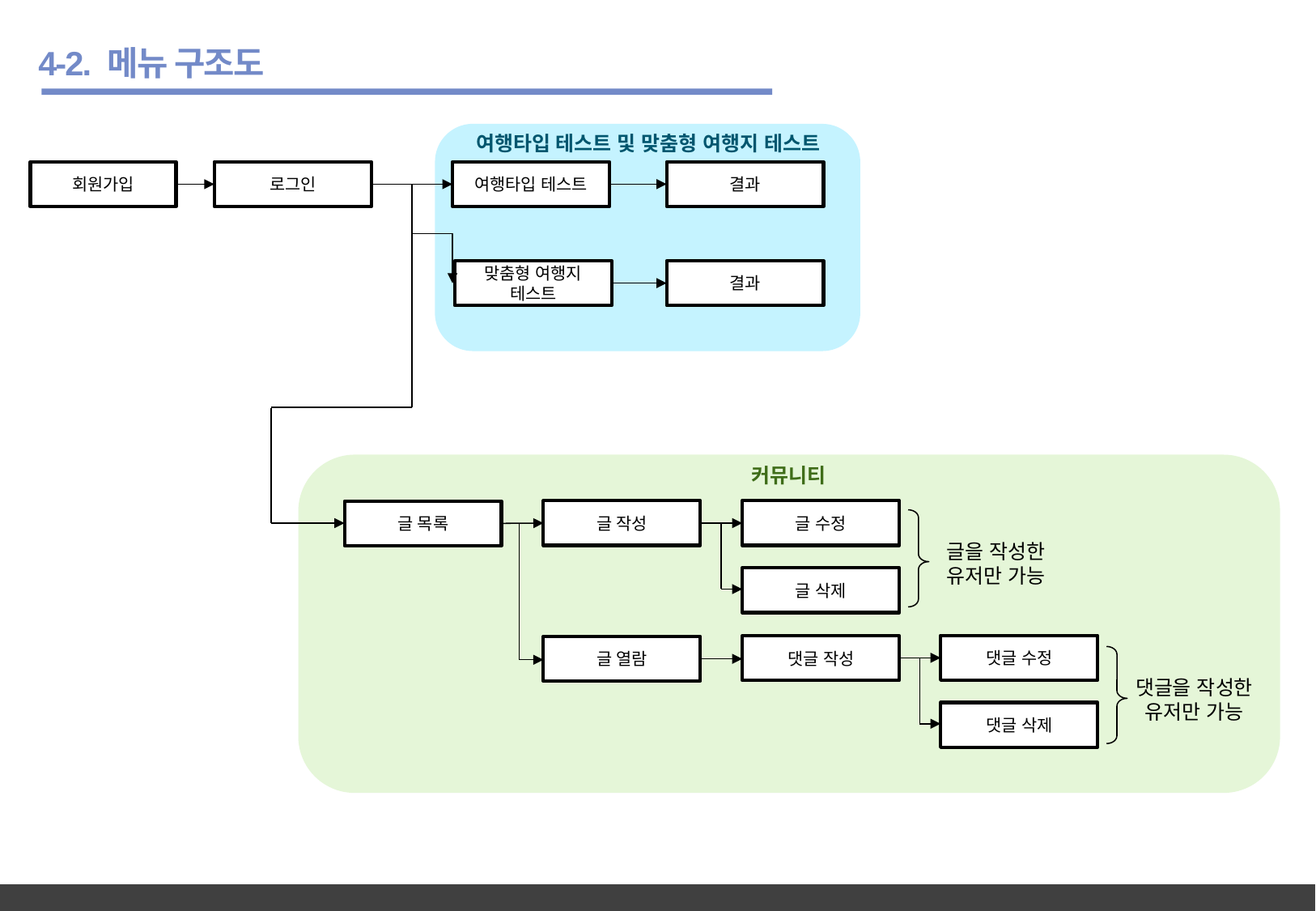

4-2. 메뉴 구조도

여행타입 테스트 및 맞춤형 여행지 테스트
여행타입 테스트
결과
맞춤형 여행지
테스트
결과
로그인
회원가입

커뮤니티
글 작성
글 수정
글 목록

글을 작성한
유저만 가능
글 삭제
댓글 수정
댓글 작성
글 열람

댓글을 작성한
유저만 가능
댓글 삭제